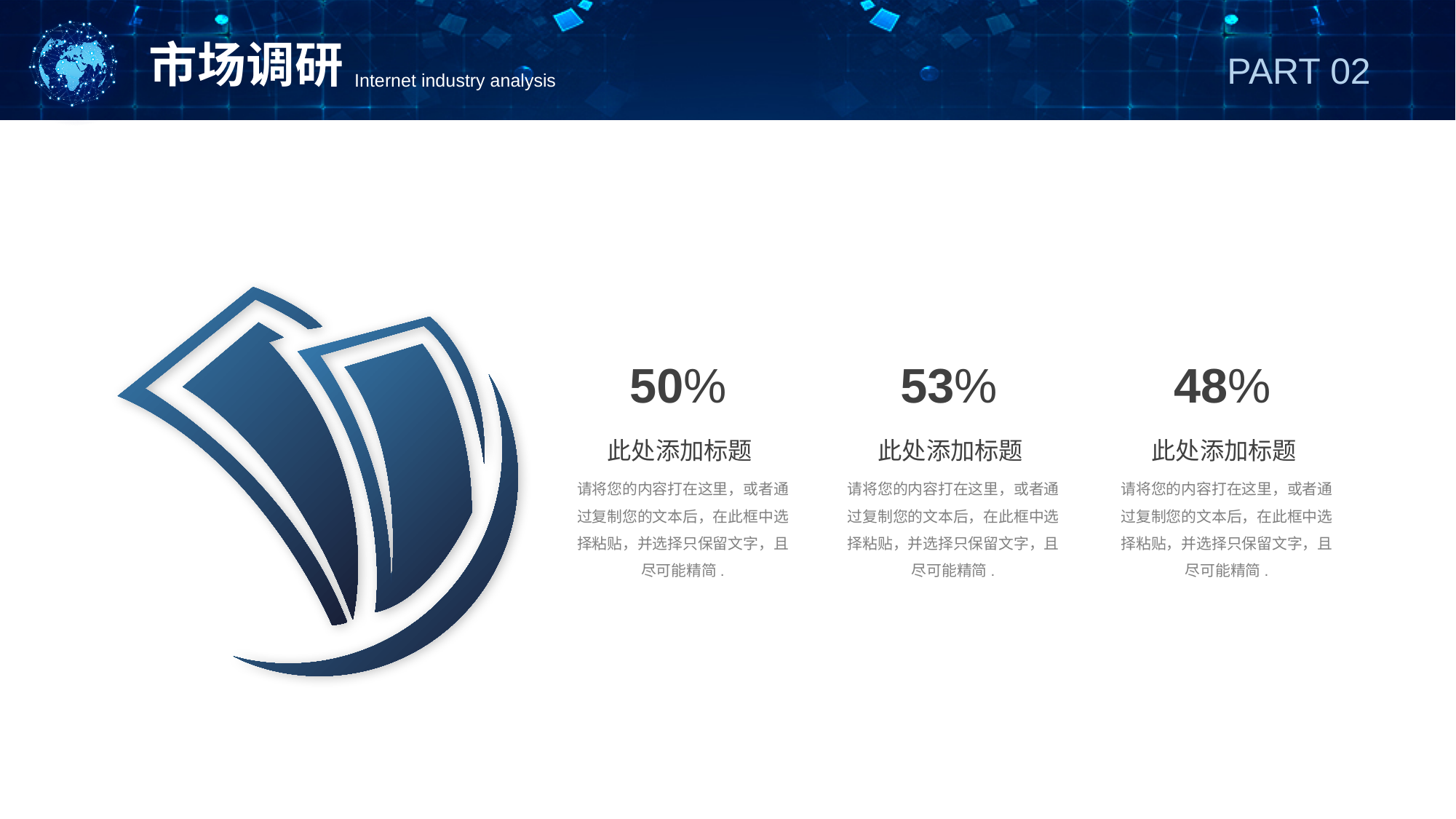

市场调研
Internet industry analysis
PART 02

50%
53%
48%

此处添加标题
此处添加标题
此处添加标题
请将您的内容打在这里，或者通过复制您的文本后，在此框中选择粘贴，并选择只保留文字，且尽可能精简.
请将您的内容打在这里，或者通过复制您的文本后，在此框中选择粘贴，并选择只保留文字，且尽可能精简.
请将您的内容打在这里，或者通过复制您的文本后，在此框中选择粘贴，并选择只保留文字，且尽可能精简.